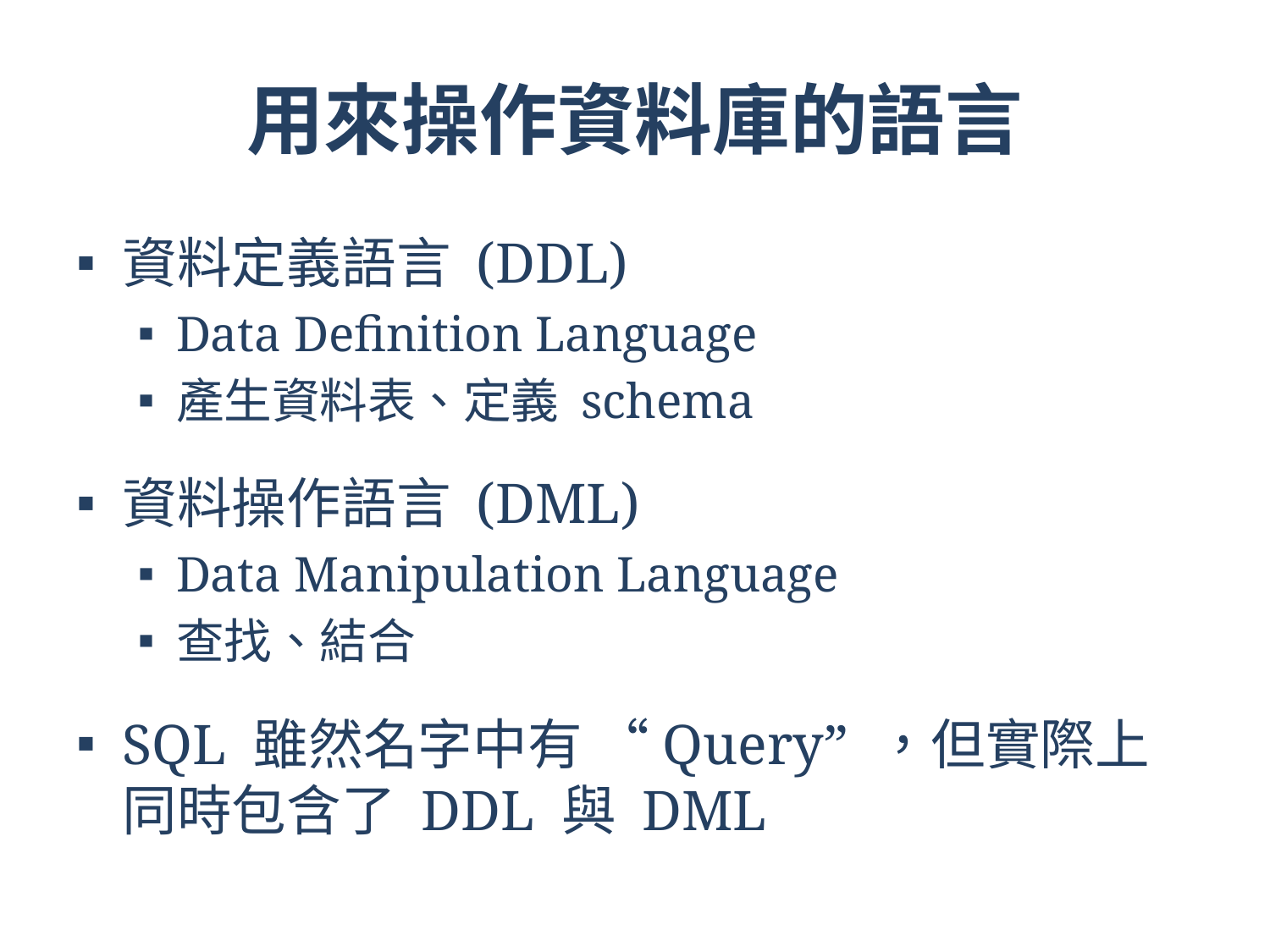

# 用來操作資料庫的語言
資料定義語言 (DDL)
Data Definition Language
產生資料表、定義 schema
資料操作語言 (DML)
Data Manipulation Language
查找、結合
SQL 雖然名字中有 “Query” ，但實際上同時包含了 DDL 與 DML